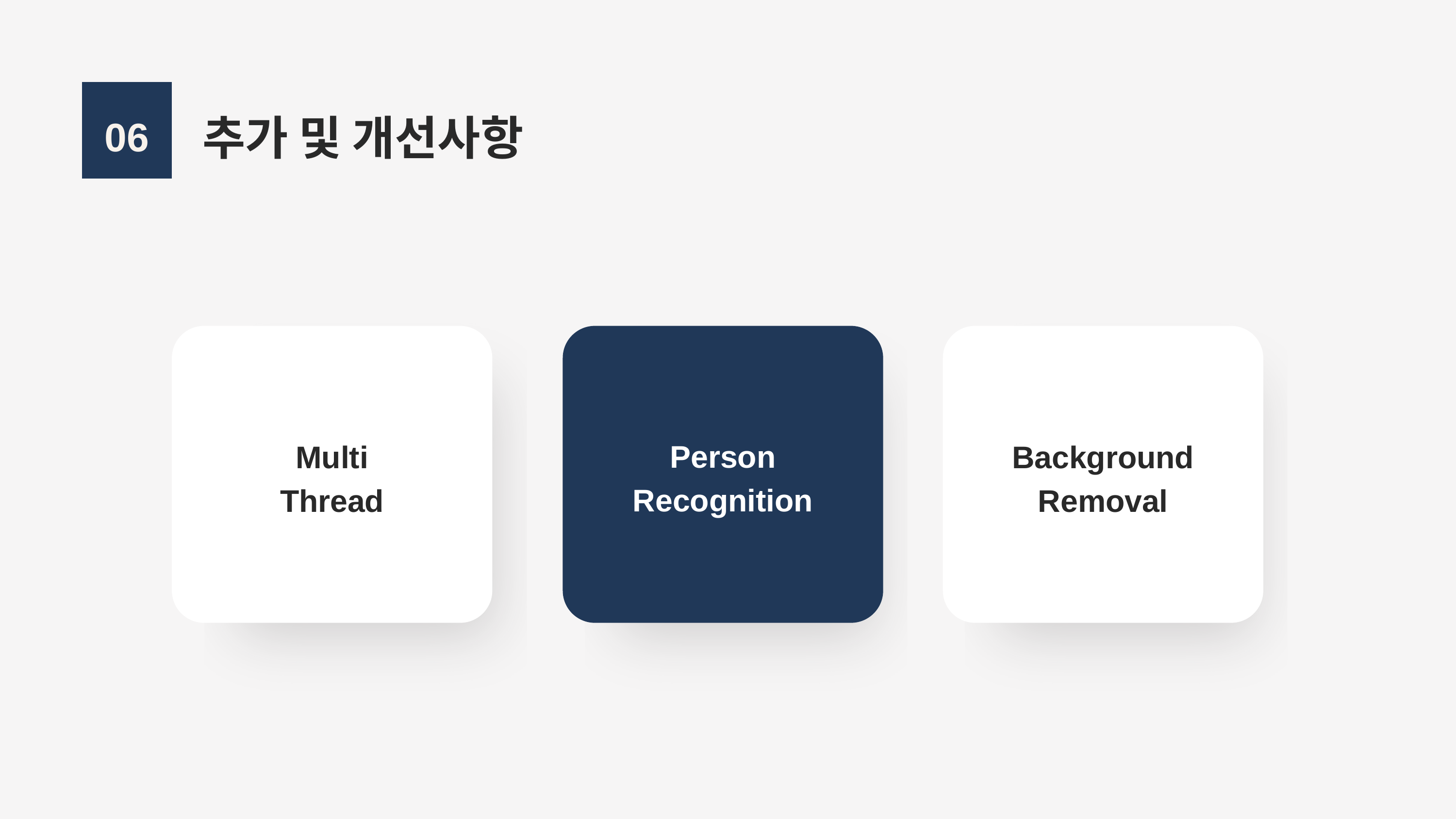

추가 및 개선사항
06

Person
Recognition
Multi
Thread
Background
Removal